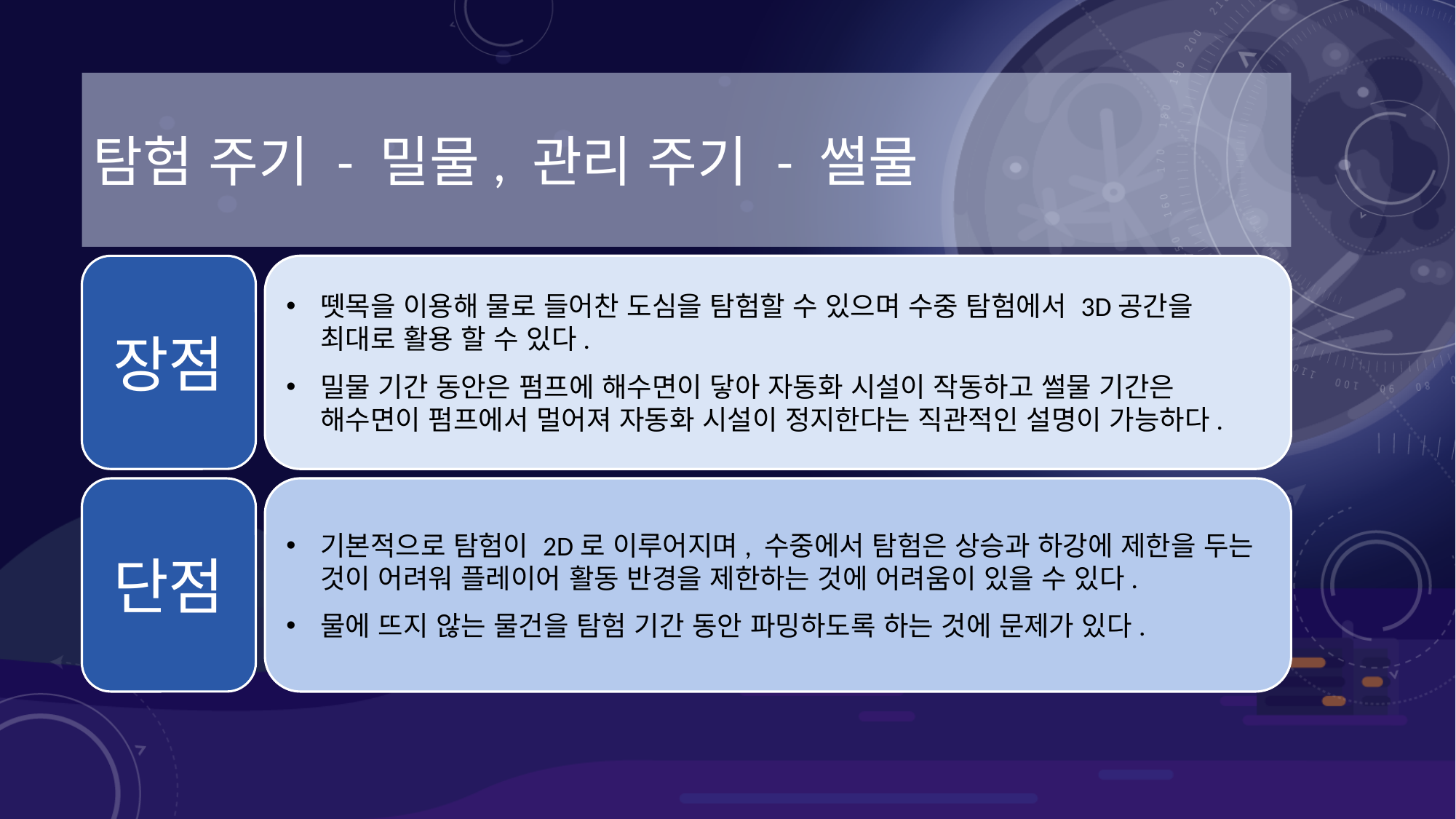

# 탐험 주기 - 밀물, 관리 주기 - 썰물
뗏목을 이용해 물로 들어찬 도심을 탐험할 수 있으며 수중 탐험에서 3D공간을 최대로 활용 할 수 있다.
밀물 기간 동안은 펌프에 해수면이 닿아 자동화 시설이 작동하고 썰물 기간은 해수면이 펌프에서 멀어져 자동화 시설이 정지한다는 직관적인 설명이 가능하다.
장점
단점
기본적으로 탐험이 2D로 이루어지며, 수중에서 탐험은 상승과 하강에 제한을 두는 것이 어려워 플레이어 활동 반경을 제한하는 것에 어려움이 있을 수 있다.
물에 뜨지 않는 물건을 탐험 기간 동안 파밍하도록 하는 것에 문제가 있다.